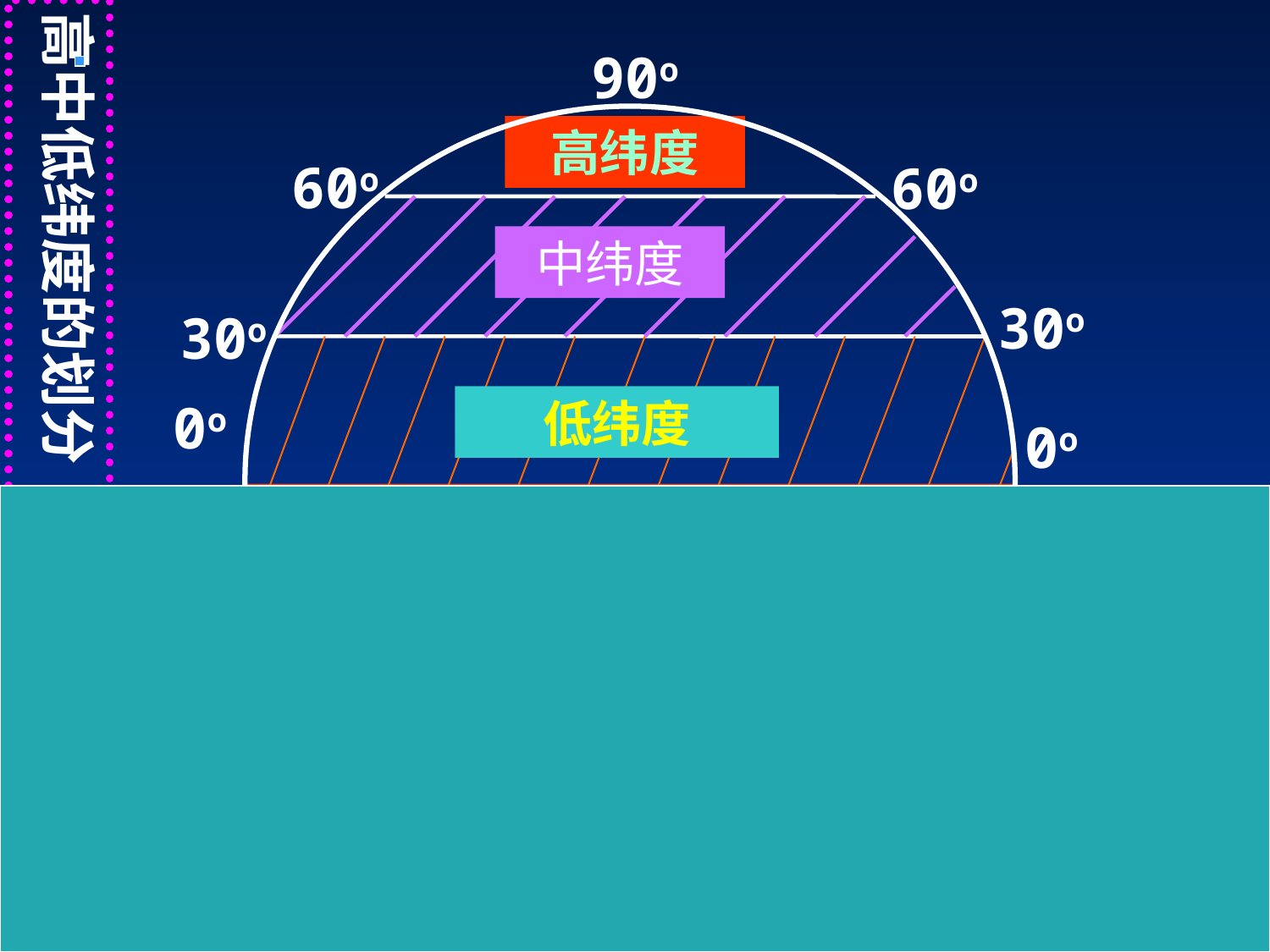

高中低纬度的划分
90o

高纬度
60o
60o

中纬度

30o

30o

0o
低纬度
0o

30o
30o

中纬度
60o
60o
高纬度

90o